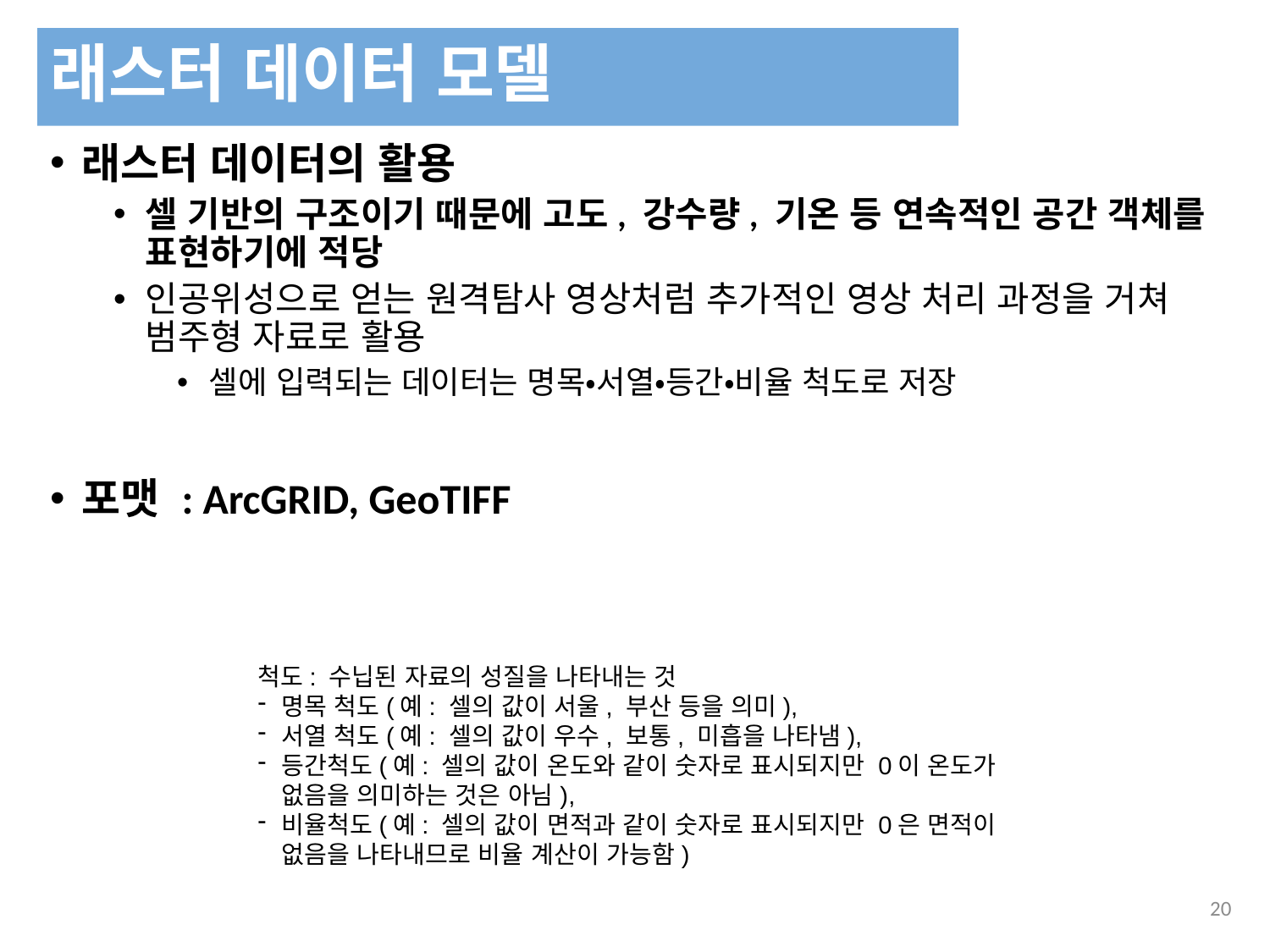

래스터 데이터 모델
래스터 데이터의 활용
셀 기반의 구조이기 때문에 고도, 강수량, 기온 등 연속적인 공간 객체를 표현하기에 적당
인공위성으로 얻는 원격탐사 영상처럼 추가적인 영상 처리 과정을 거쳐 범주형 자료로 활용
셀에 입력되는 데이터는 명목・서열・등간・비율 척도로 저장

포맷 : ArcGRID, GeoTIFF
척도: 수닙된 자료의 성질을 나타내는 것
명목 척도(예: 셀의 값이 서울, 부산 등을 의미),
서열 척도(예: 셀의 값이 우수, 보통, 미흡을 나타냄),
등간척도(예: 셀의 값이 온도와 같이 숫자로 표시되지만 0이 온도가 없음을 의미하는 것은 아님),
비율척도(예: 셀의 값이 면적과 같이 숫자로 표시되지만 0은 면적이 없음을 나타내므로 비율 계산이 가능함)
20